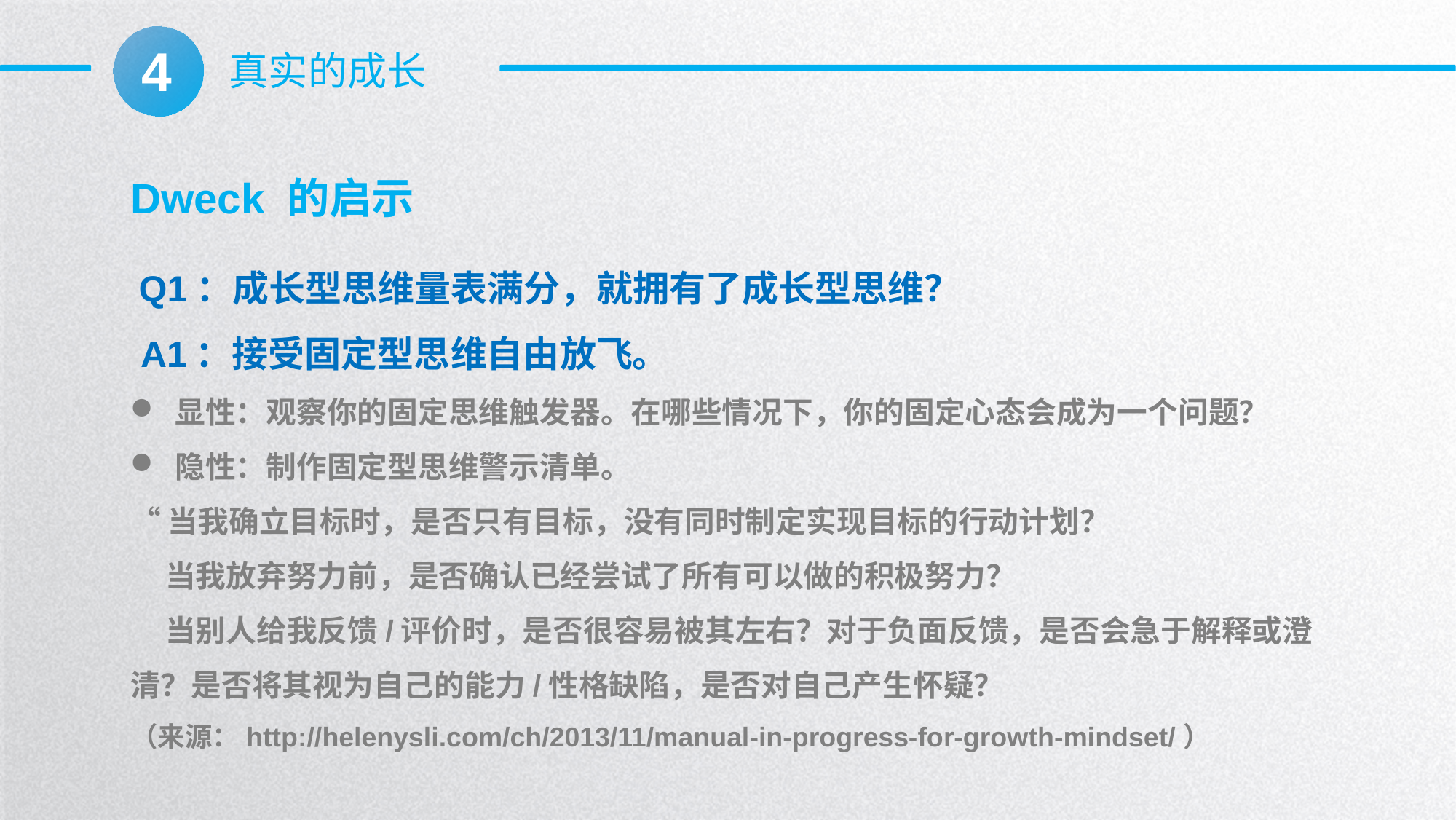

4
真实的成长

Dweck 的启示
 Q1：成长型思维量表满分，就拥有了成长型思维？
 A1：接受固定型思维自由放飞。
 显性：观察你的固定思维触发器。在哪些情况下，你的固定心态会成为一个问题？
 隐性：制作固定型思维警示清单。
“当我确立目标时，是否只有目标，没有同时制定实现目标的行动计划？
    当我放弃努力前，是否确认已经尝试了所有可以做的积极努力？
    当别人给我反馈/评价时，是否很容易被其左右？对于负面反馈，是否会急于解释或澄清？是否将其视为自己的能力/性格缺陷，是否对自己产生怀疑？
（来源：http://helenysli.com/ch/2013/11/manual-in-progress-for-growth-mindset/）